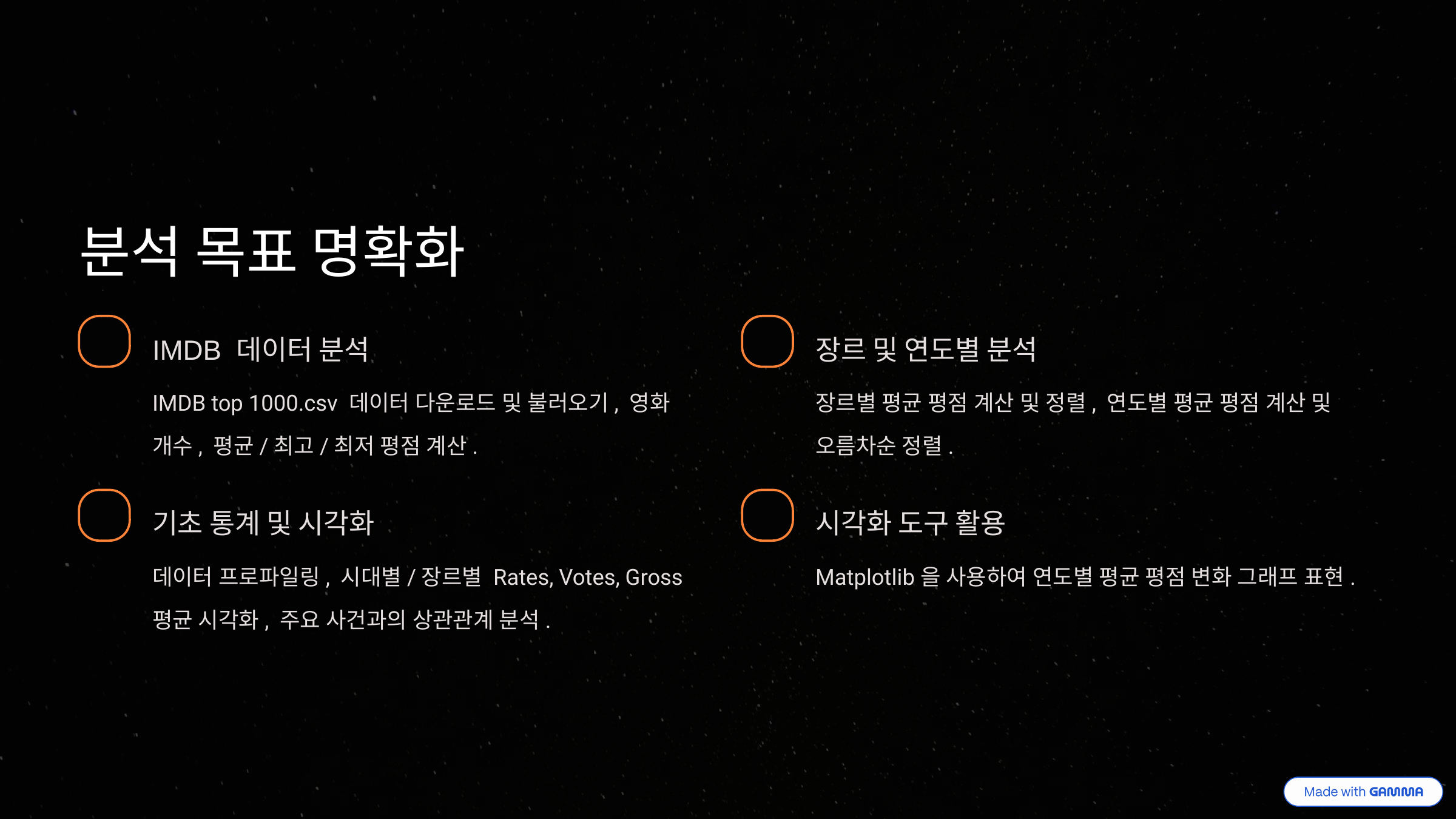

분석 목표 명확화

IMDB 데이터 분석
장르 및 연도별 분석
IMDB top 1000.csv 데이터 다운로드 및 불러오기, 영화 개수, 평균/최고/최저 평점 계산.
장르별 평균 평점 계산 및 정렬, 연도별 평균 평점 계산 및 오름차순 정렬.

기초 통계 및 시각화
시각화 도구 활용
데이터 프로파일링, 시대별/장르별 Rates, Votes, Gross 평균 시각화, 주요 사건과의 상관관계 분석.
Matplotlib을 사용하여 연도별 평균 평점 변화 그래프 표현.